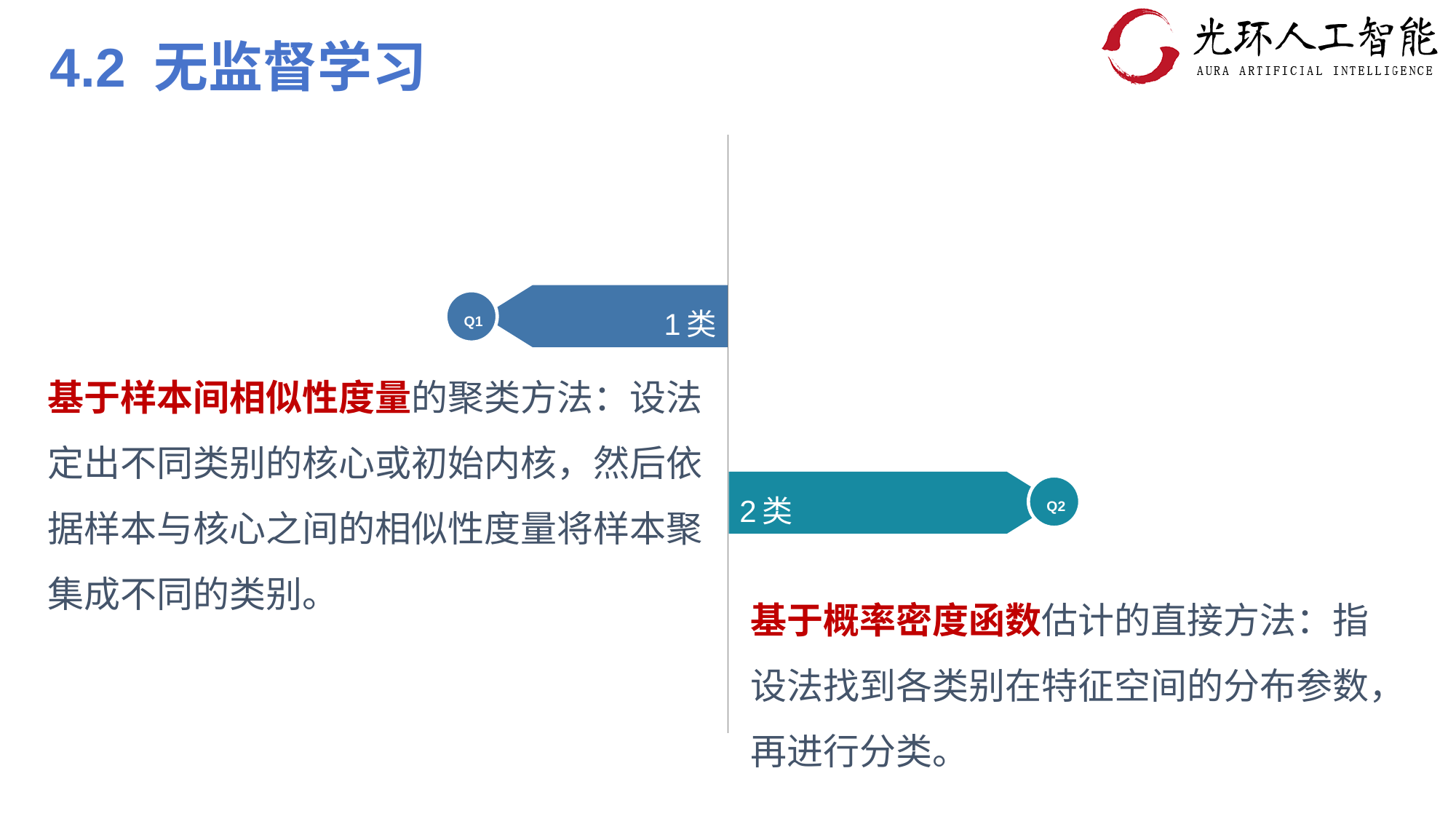

4.2 无监督学习
1类
Q1
基于样本间相似性度量的聚类方法：设法定出不同类别的核心或初始内核，然后依据样本与核心之间的相似性度量将样本聚集成不同的类别。

2类
Q2

基于概率密度函数估计的直接方法：指设法找到各类别在特征空间的分布参数，再进行分类。